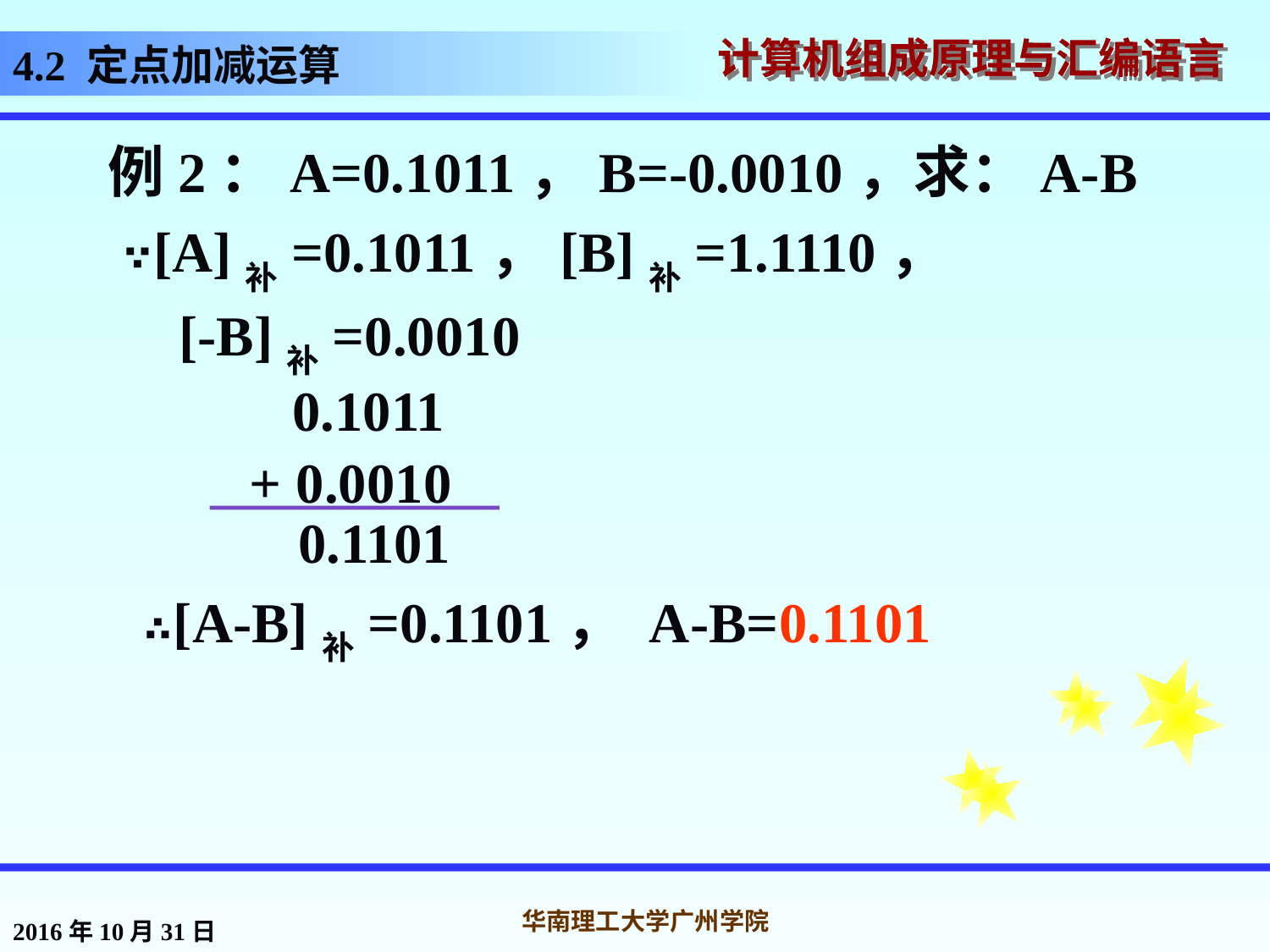

# 4.2 定点加减运算
例2：A=0.1011，B=-0.0010，求：A-B
 ∵[A]补=0.1011，[B]补=1.1110，
     [-B]补=0.0010
             0.1011
          + 0.0010

              0.1101
   ∴[A-B]补=0.1101， A-B=0.1101
2016年10月31日
华南理工大学广州学院